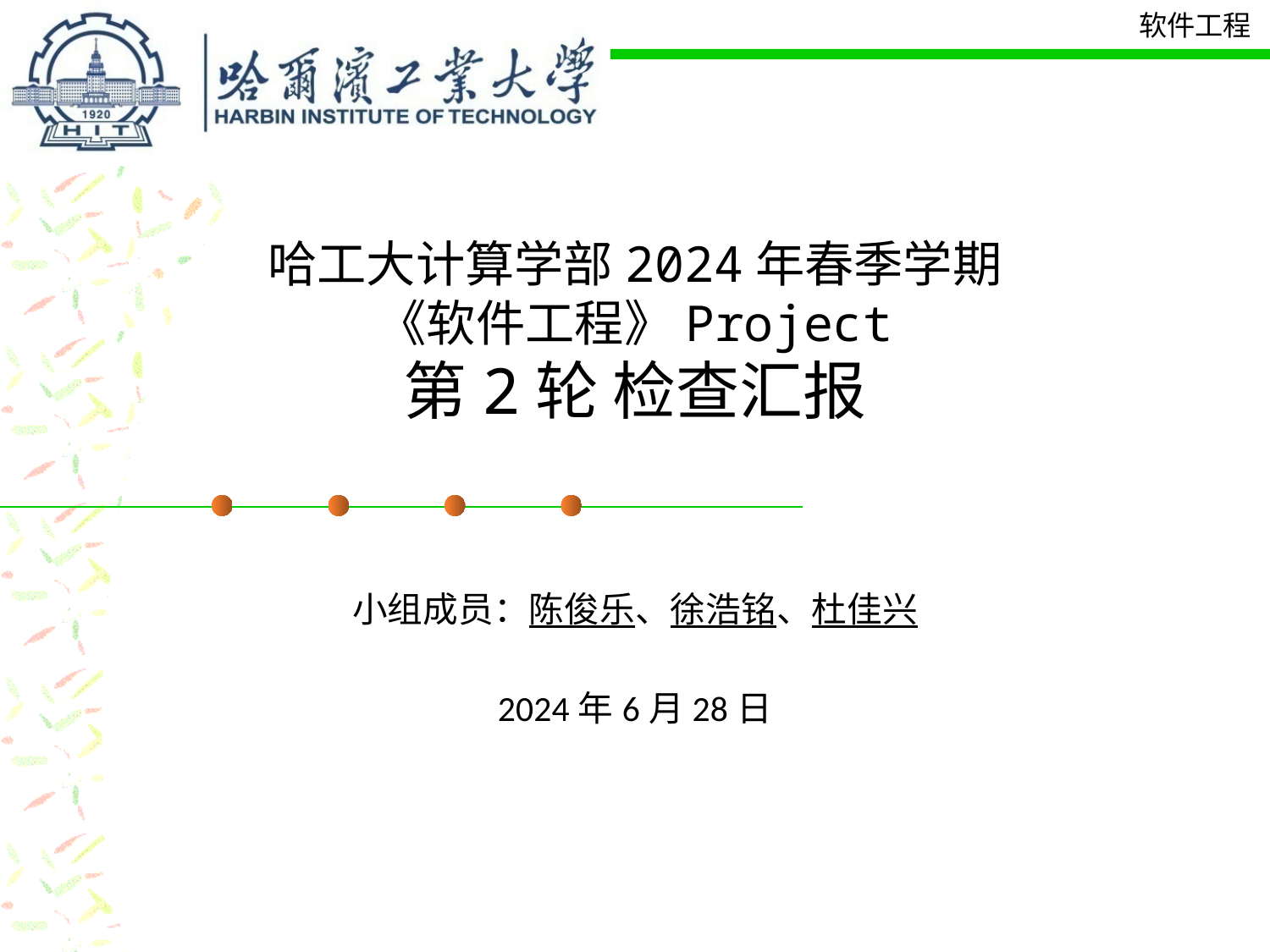

# 哈工大计算学部2024年春季学期 《软件工程》Project 第2轮 检查汇报
小组成员：陈俊乐、徐浩铭、杜佳兴

2024年6月28日